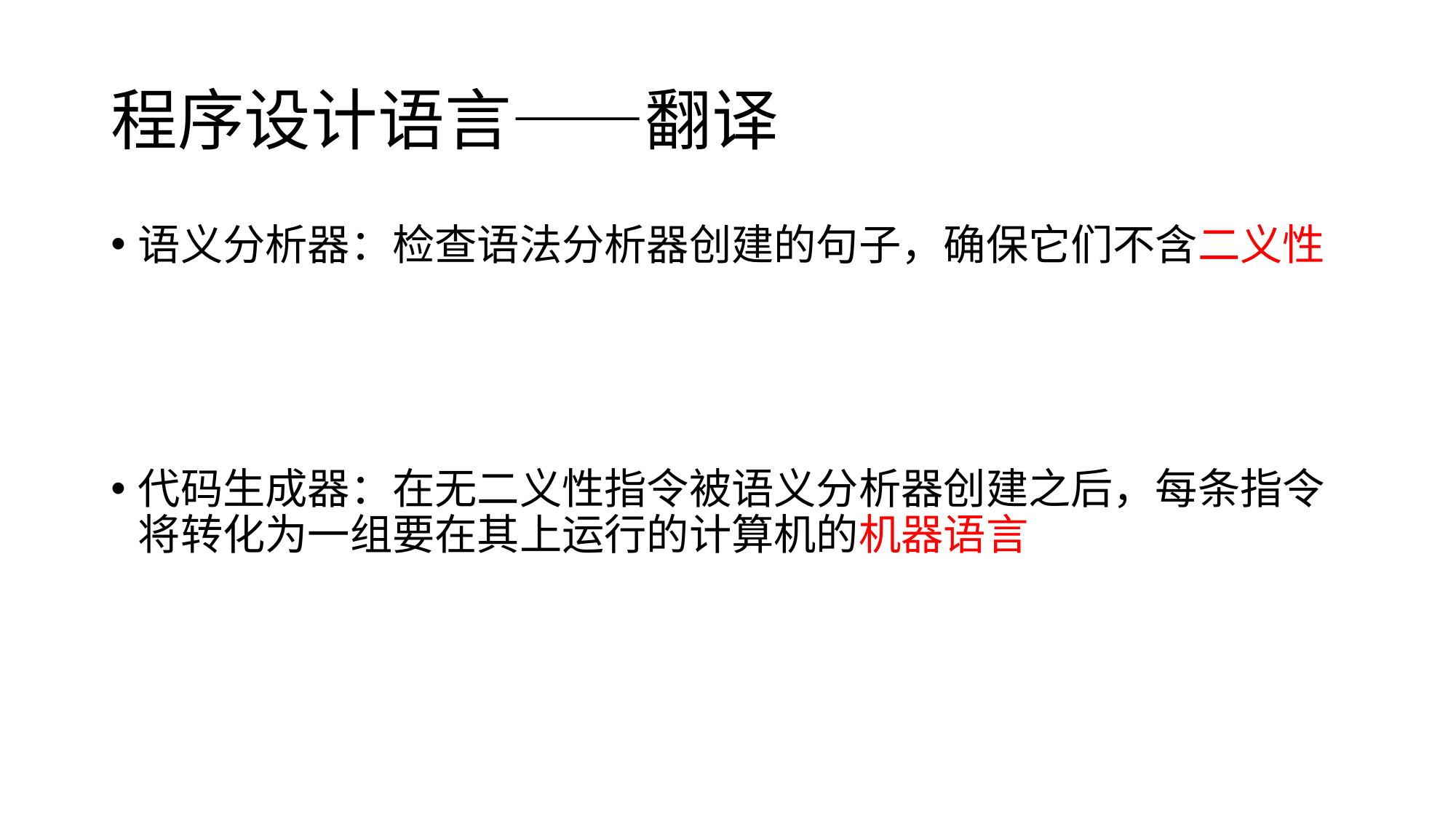

# 程序设计语言——翻译
语义分析器：检查语法分析器创建的句子，确保它们不含二义性

代码生成器：在无二义性指令被语义分析器创建之后，每条指令将转化为一组要在其上运行的计算机的机器语言